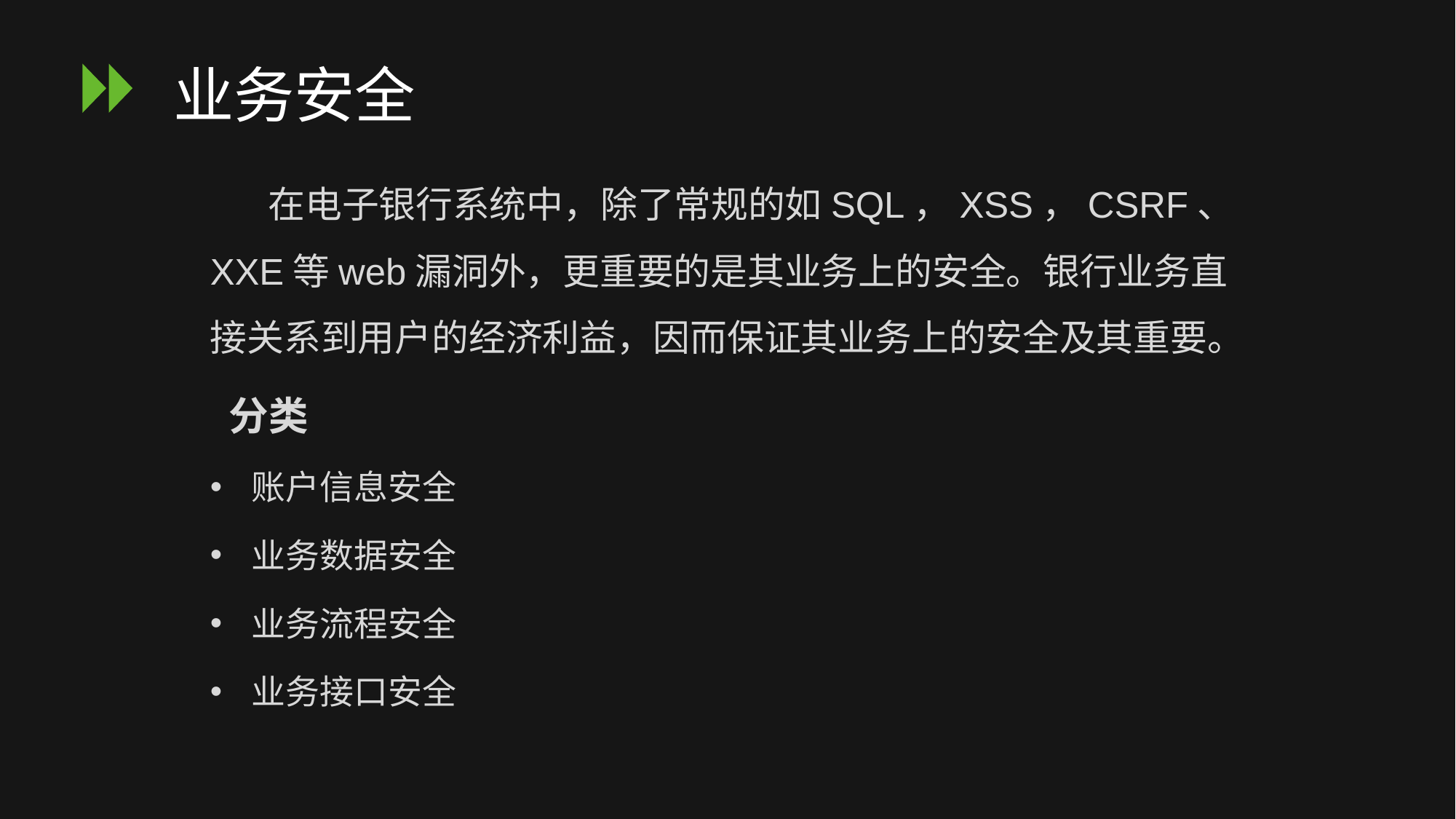

# 业务安全
      在电子银行系统中，除了常规的如SQL，XSS，CSRF、XXE等web漏洞外，更重要的是其业务上的安全。银行业务直接关系到用户的经济利益，因而保证其业务上的安全及其重要。
 分类
账户信息安全
业务数据安全
业务流程安全
业务接口安全